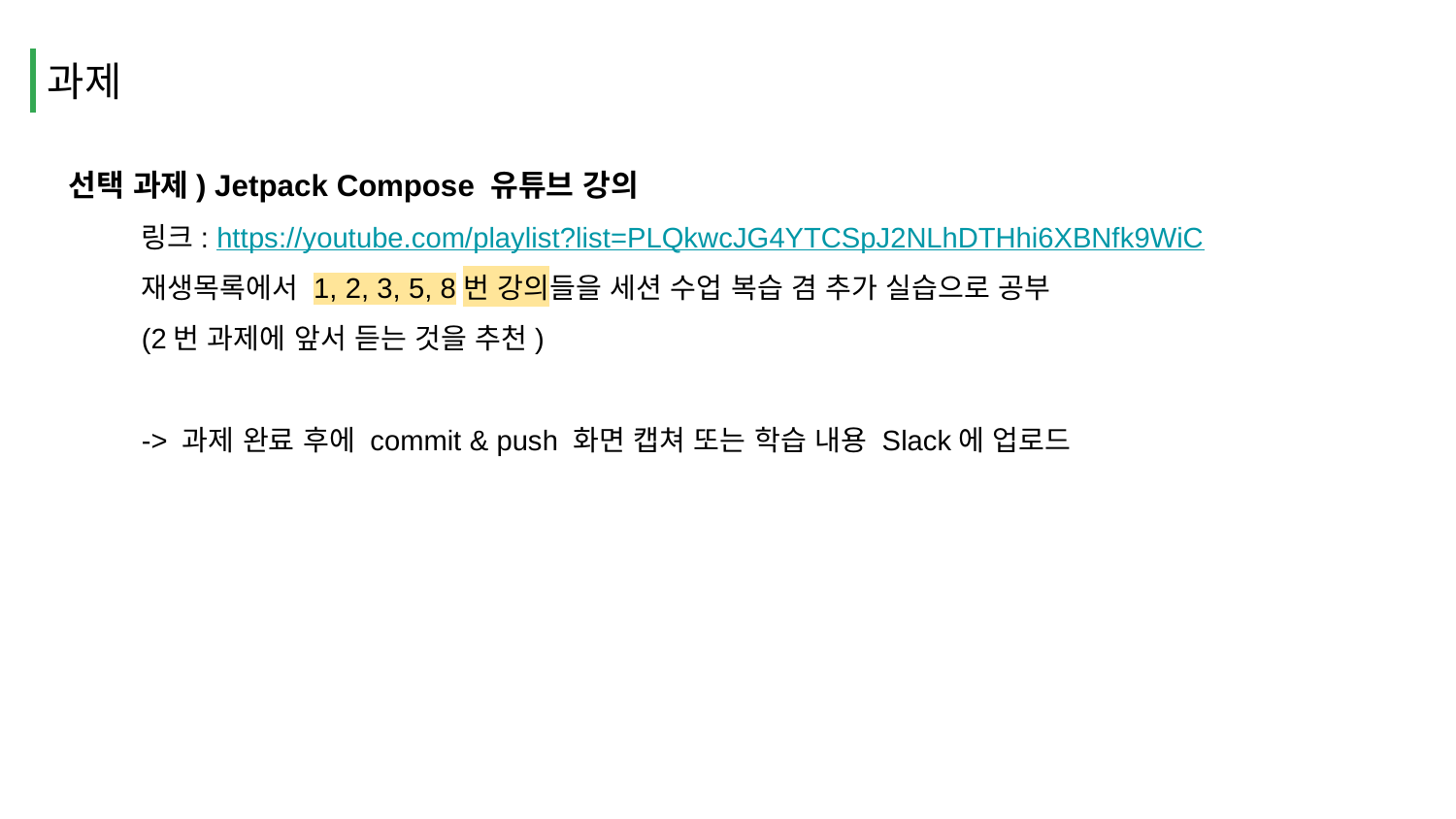

과제
선택 과제) Jetpack Compose 유튜브 강의
링크: https://youtube.com/playlist?list=PLQkwcJG4YTCSpJ2NLhDTHhi6XBNfk9WiC
재생목록에서 1, 2, 3, 5, 8번 강의들을 세션 수업 복습 겸 추가 실습으로 공부
(2번 과제에 앞서 듣는 것을 추천)

-> 과제 완료 후에 commit & push 화면 캡쳐 또는 학습 내용 Slack에 업로드